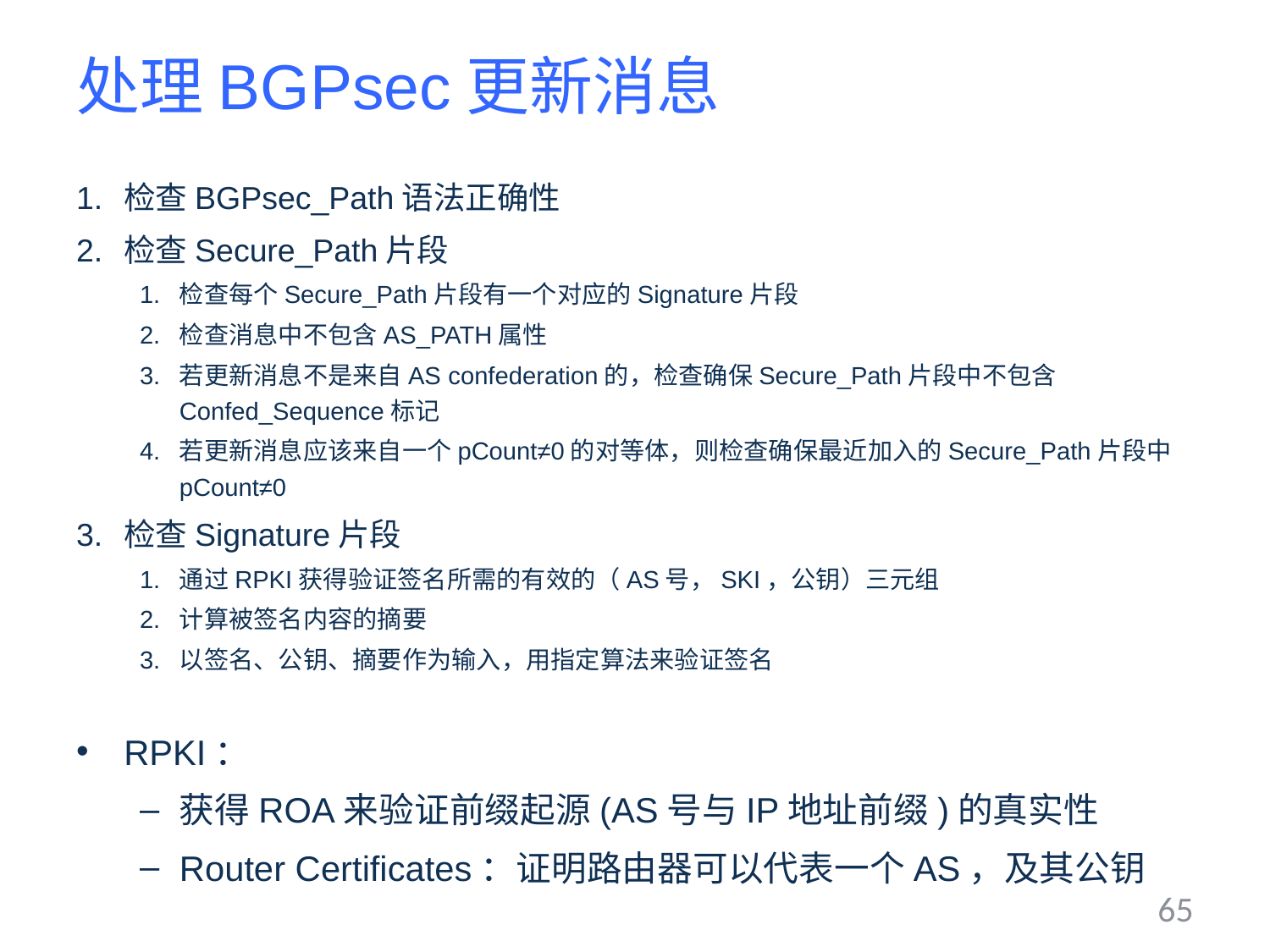

# 处理BGPsec更新消息
检查BGPsec_Path语法正确性
检查Secure_Path片段
检查每个Secure_Path片段有一个对应的Signature片段
检查消息中不包含AS_PATH属性
若更新消息不是来自AS confederation的，检查确保Secure_Path片段中不包含Confed_Sequence标记
若更新消息应该来自一个pCount≠0的对等体，则检查确保最近加入的Secure_Path片段中pCount≠0
检查Signature片段
通过RPKI获得验证签名所需的有效的（AS号，SKI，公钥）三元组
计算被签名内容的摘要
以签名、公钥、摘要作为输入，用指定算法来验证签名

RPKI：
获得ROA来验证前缀起源(AS号与IP地址前缀)的真实性
Router Certificates：证明路由器可以代表一个AS，及其公钥
65